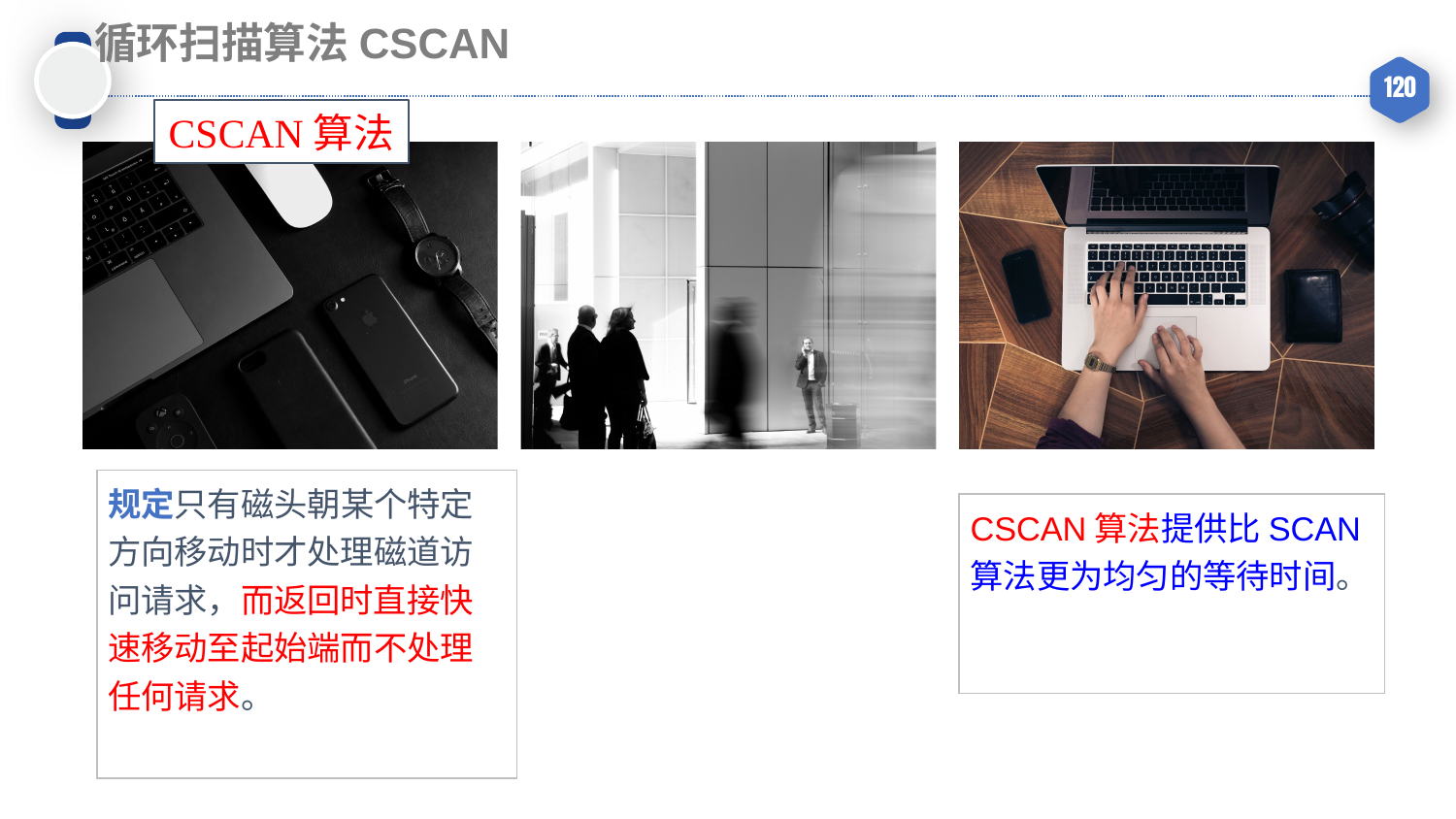

循环扫描算法CSCAN
CSCAN算法

规定只有磁头朝某个特定方向移动时才处理磁道访问请求，而返回时直接快速移动至起始端而不处理任何请求。
CSCAN算法提供比SCAN算法更为均匀的等待时间。